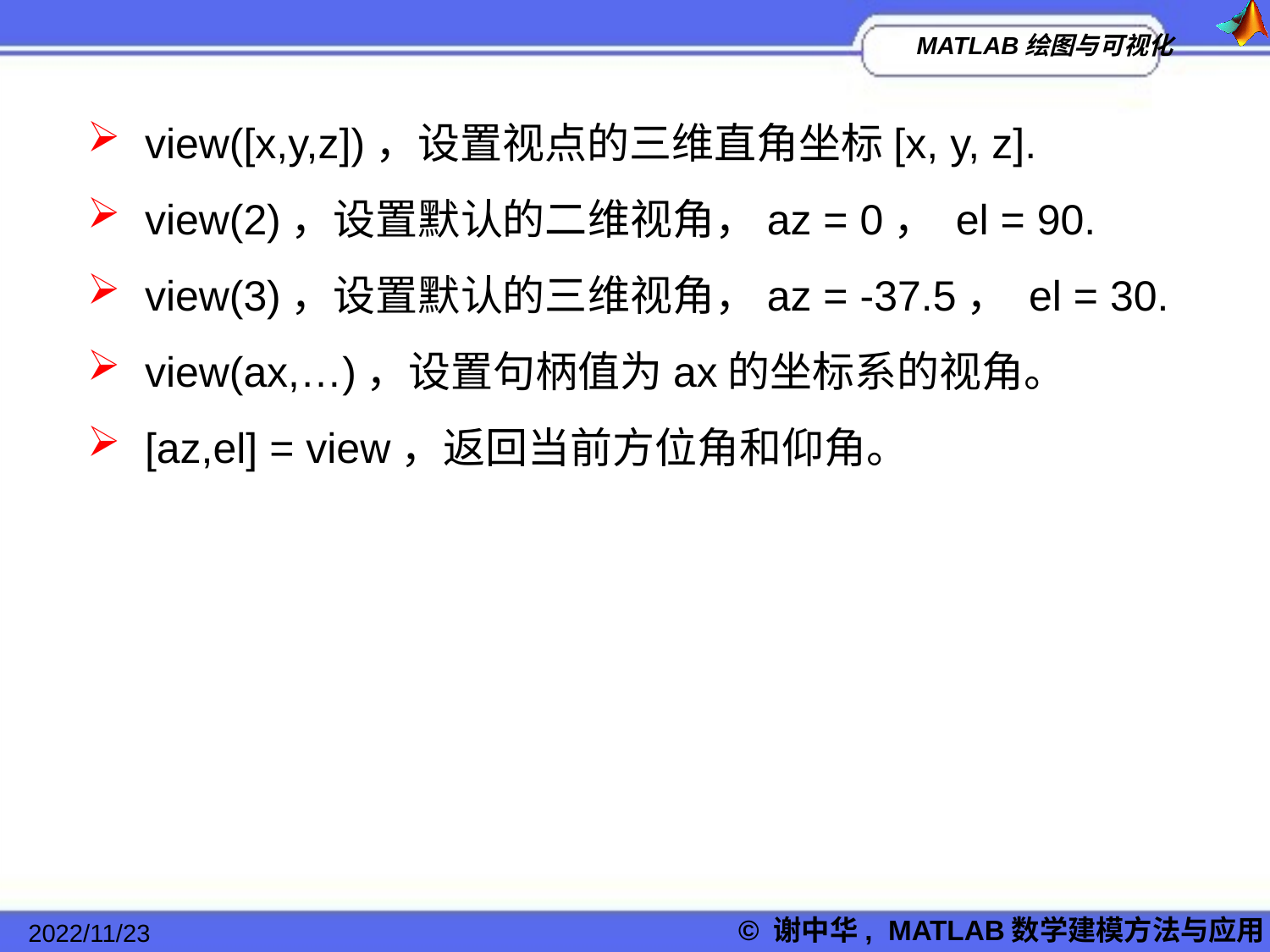

view([x,y,z])，设置视点的三维直角坐标[x, y, z].
  view(2)，设置默认的二维视角，az = 0， el = 90.
  view(3)，设置默认的三维视角，az = -37.5， el = 30.
  view(ax,…)，设置句柄值为ax的坐标系的视角。
  [az,el] = view，返回当前方位角和仰角。
2022/11/23
© 谢中华,  MATLAB数学建模方法与应用